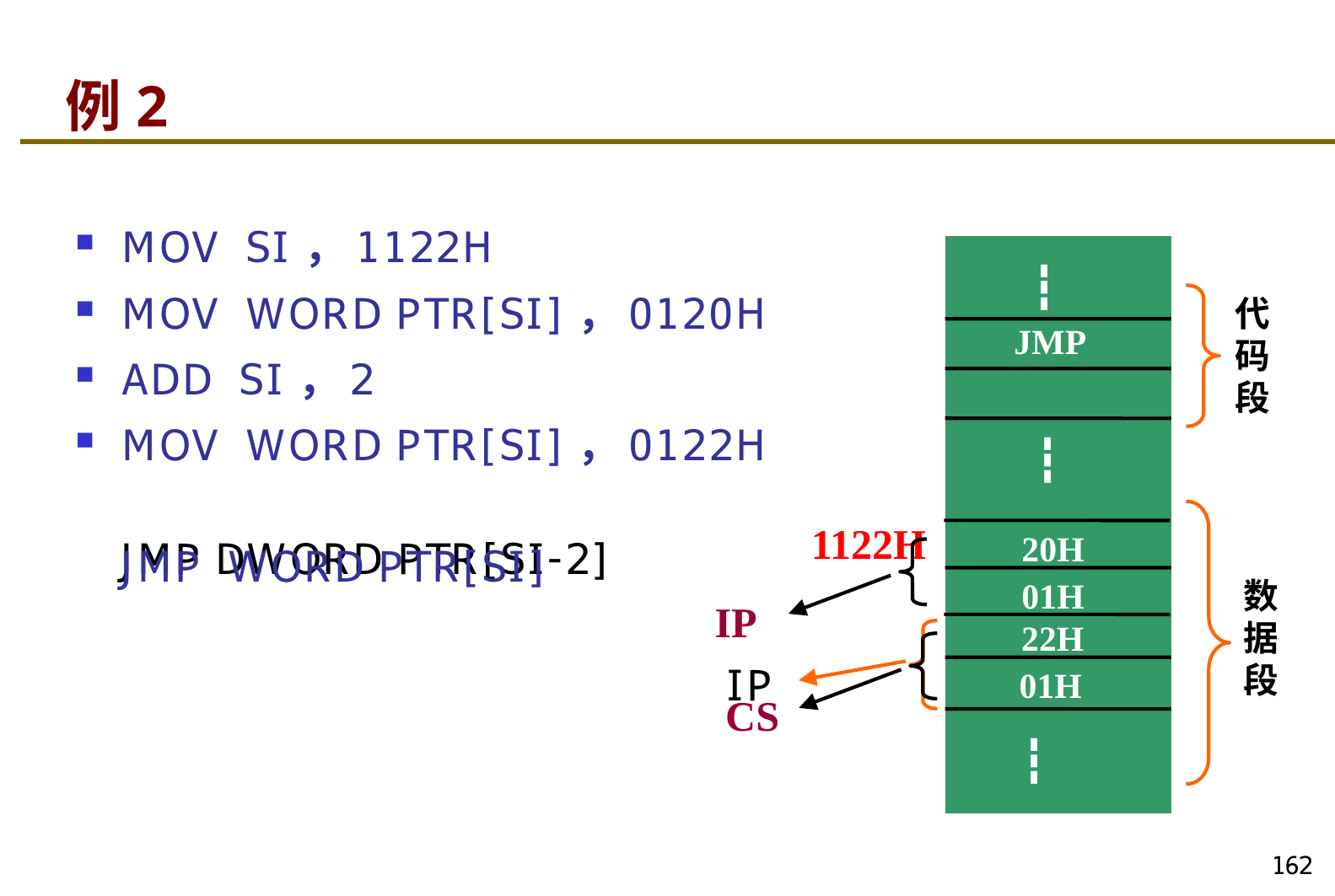

# 例2
MOV  SI，1122H
MOV  WORD PTR[SI]，0120H
ADD  SI，2
MOV  WORD PTR[SI]，0122H

┇

代码段
JMP

┇

1122H

20H
01H
数据段

22H

01H

┇
JMP DWORD PTR[SI-2]
JMP  WORD PTR[SI]

IP

IP

CS
162